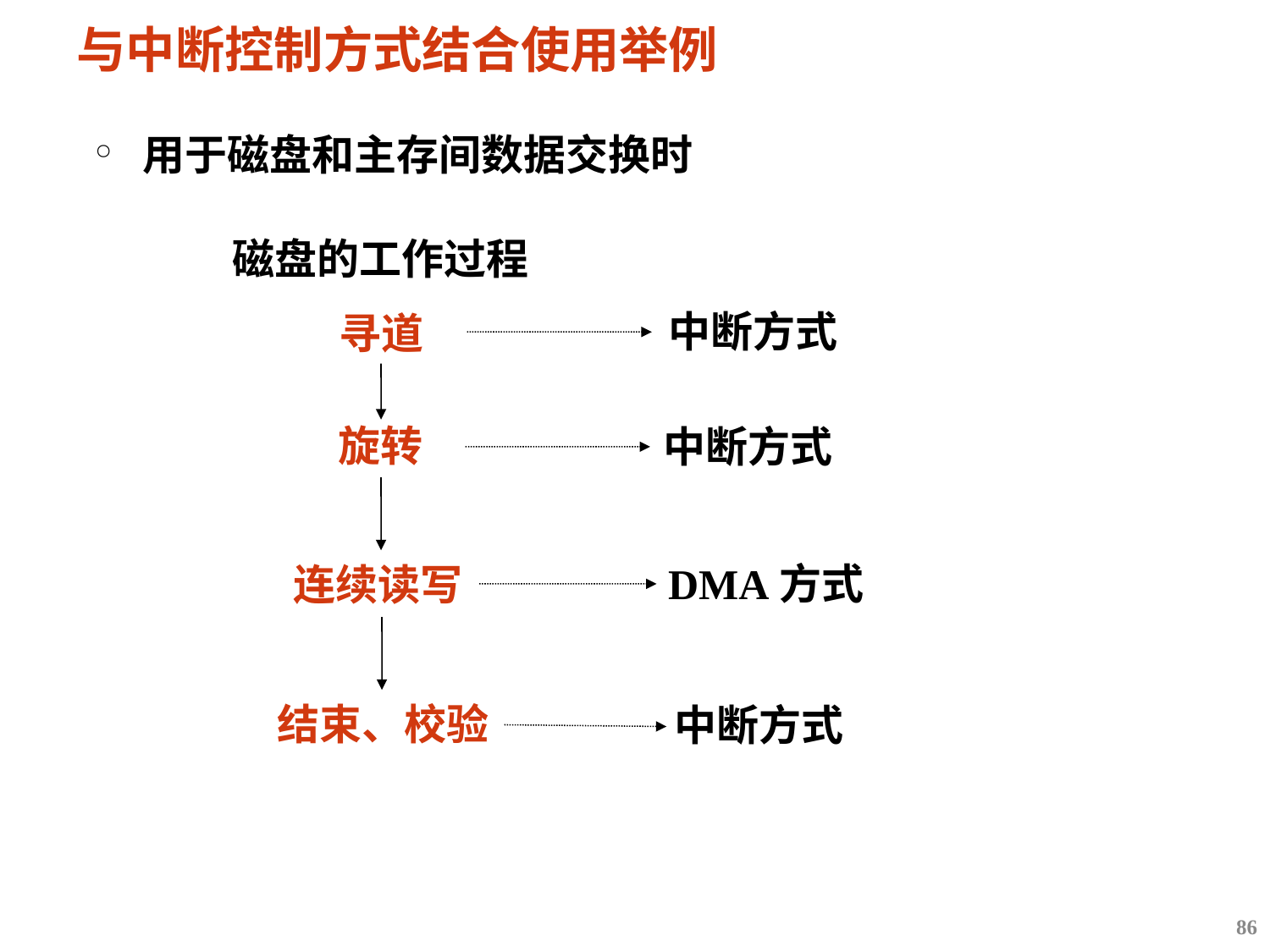

# 与中断控制方式结合使用举例
用于磁盘和主存间数据交换时
磁盘的工作过程
中断方式
寻道

旋转
中断方式

DMA方式
连续读写

结束、校验
中断方式

86